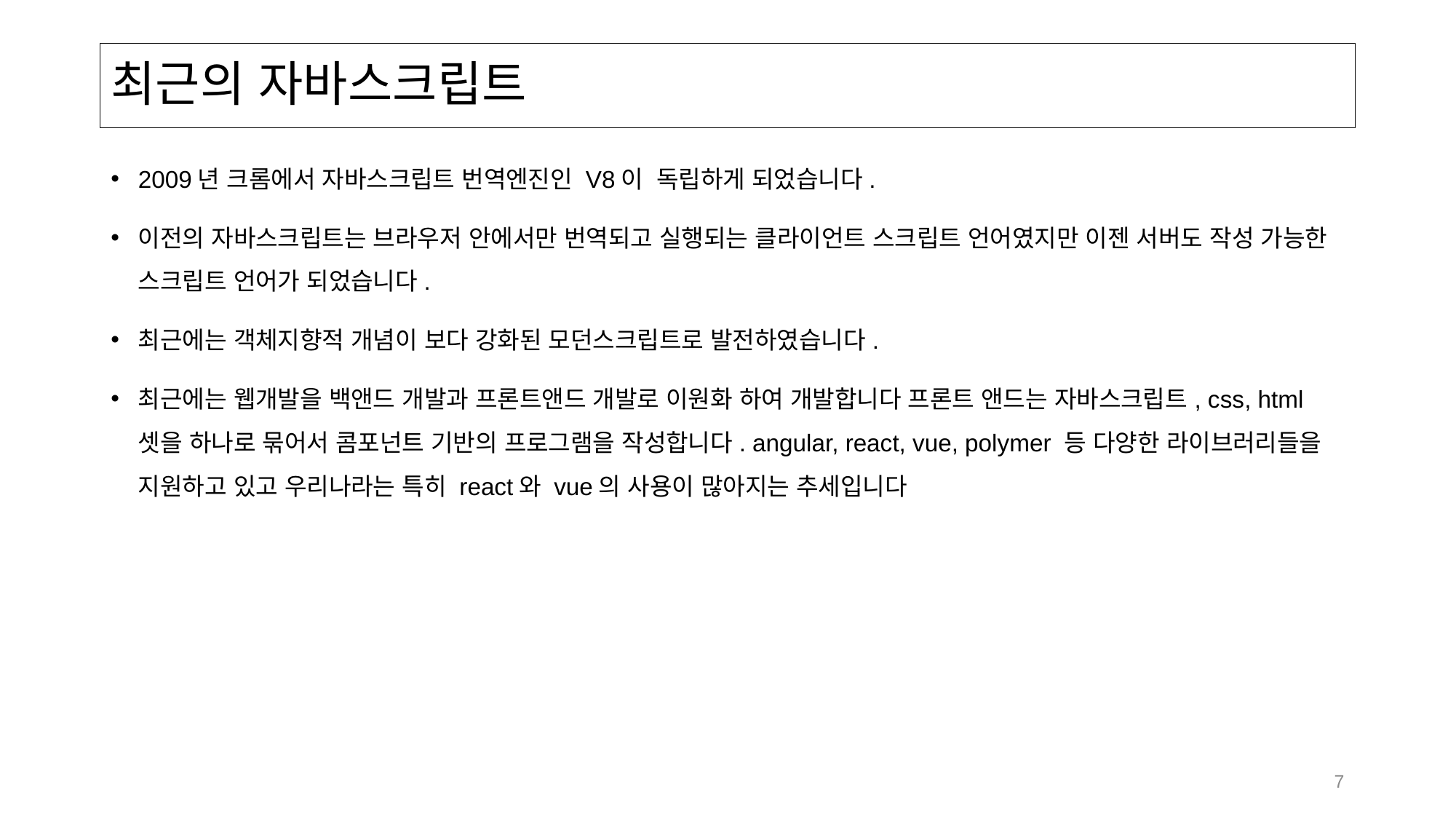

# 최근의 자바스크립트
2009년 크롬에서 자바스크립트 번역엔진인 V8이  독립하게 되었습니다.
이전의 자바스크립트는 브라우저 안에서만 번역되고 실행되는 클라이언트 스크립트 언어였지만 이젠 서버도 작성 가능한 스크립트 언어가 되었습니다.
최근에는 객체지향적 개념이 보다 강화된 모던스크립트로 발전하였습니다.
최근에는 웹개발을 백앤드 개발과 프론트앤드 개발로 이원화 하여 개발합니다 프론트 앤드는 자바스크립트, css, html 셋을 하나로 묶어서 콤포넌트 기반의 프로그램을 작성합니다. angular, react, vue, polymer 등 다양한 라이브러리들을 지원하고 있고 우리나라는 특히 react와 vue의 사용이 많아지는 추세입니다

7